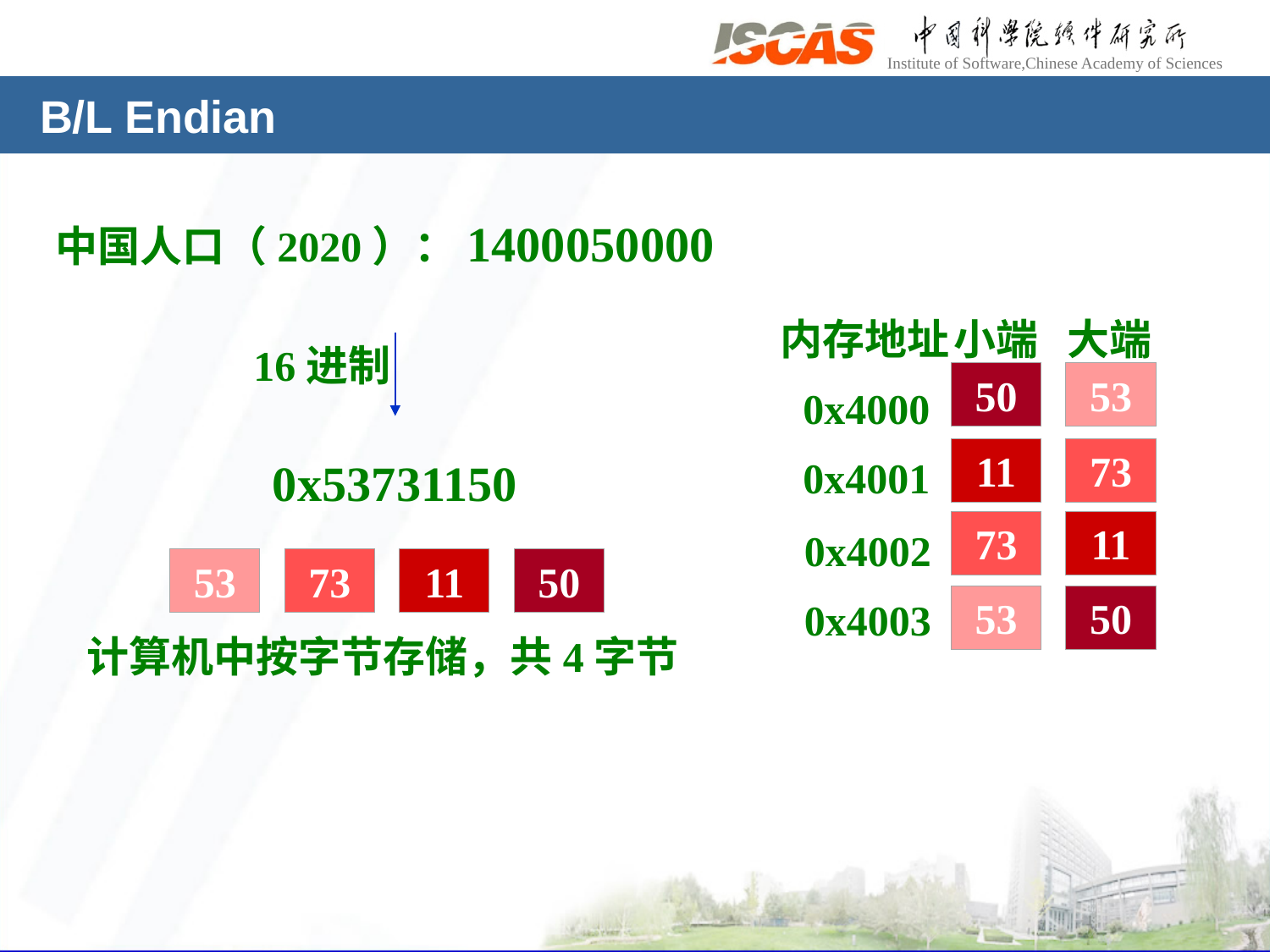

# B/L Endian
中国人口（2020）：1400050000
内存地址
大端
小端
50
53
0x4000
11
73
0x4001
11
73
0x4002
53
50
0x4003
16进制
0x53731150
50
11
53
73
计算机中按字节存储，共4字节